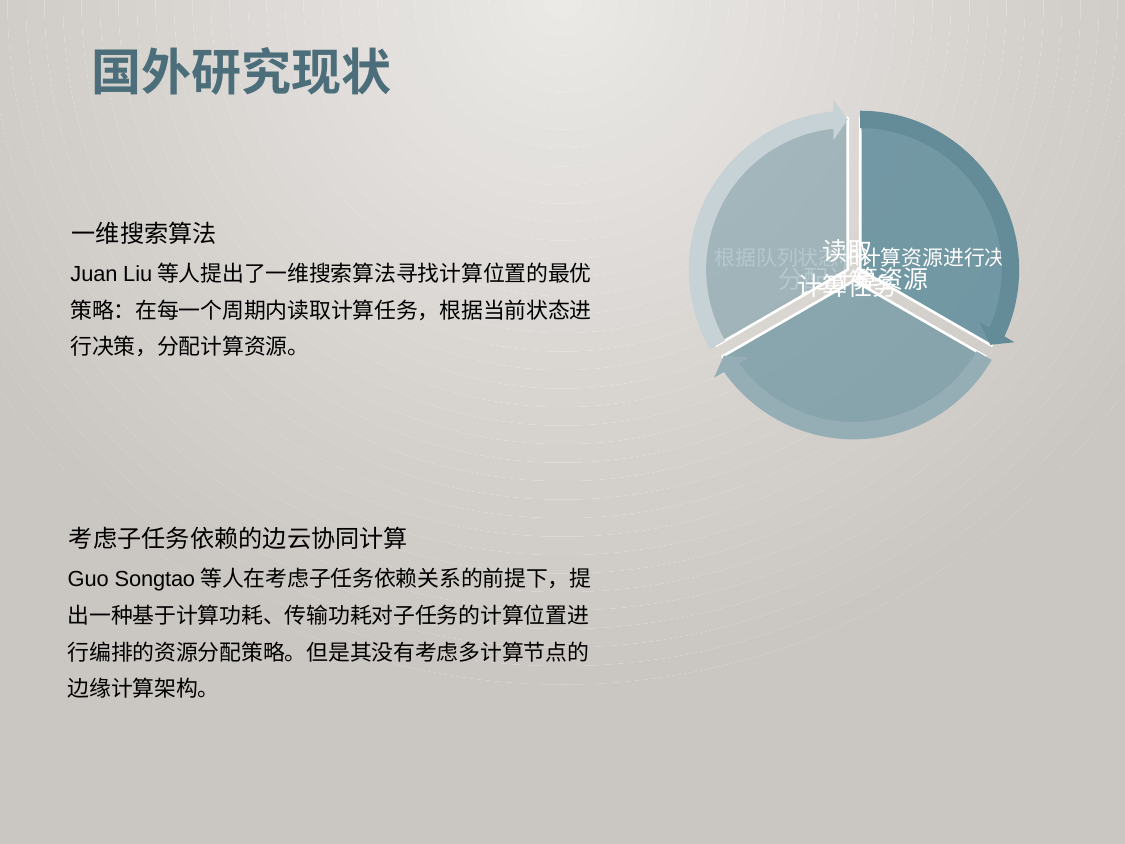

国外研究现状
根据队列状态和计算资源进行决策
分配计算资源
读取
计算任务
一维搜索算法
Juan Liu等人提出了一维搜索算法寻找计算位置的最优策略：在每一个周期内读取计算任务，根据当前状态进行决策，分配计算资源。
考虑子任务依赖的边云协同计算
Guo Songtao等人在考虑子任务依赖关系的前提下，提出一种基于计算功耗、传输功耗对子任务的计算位置进行编排的资源分配策略。但是其没有考虑多计算节点的边缘计算架构。